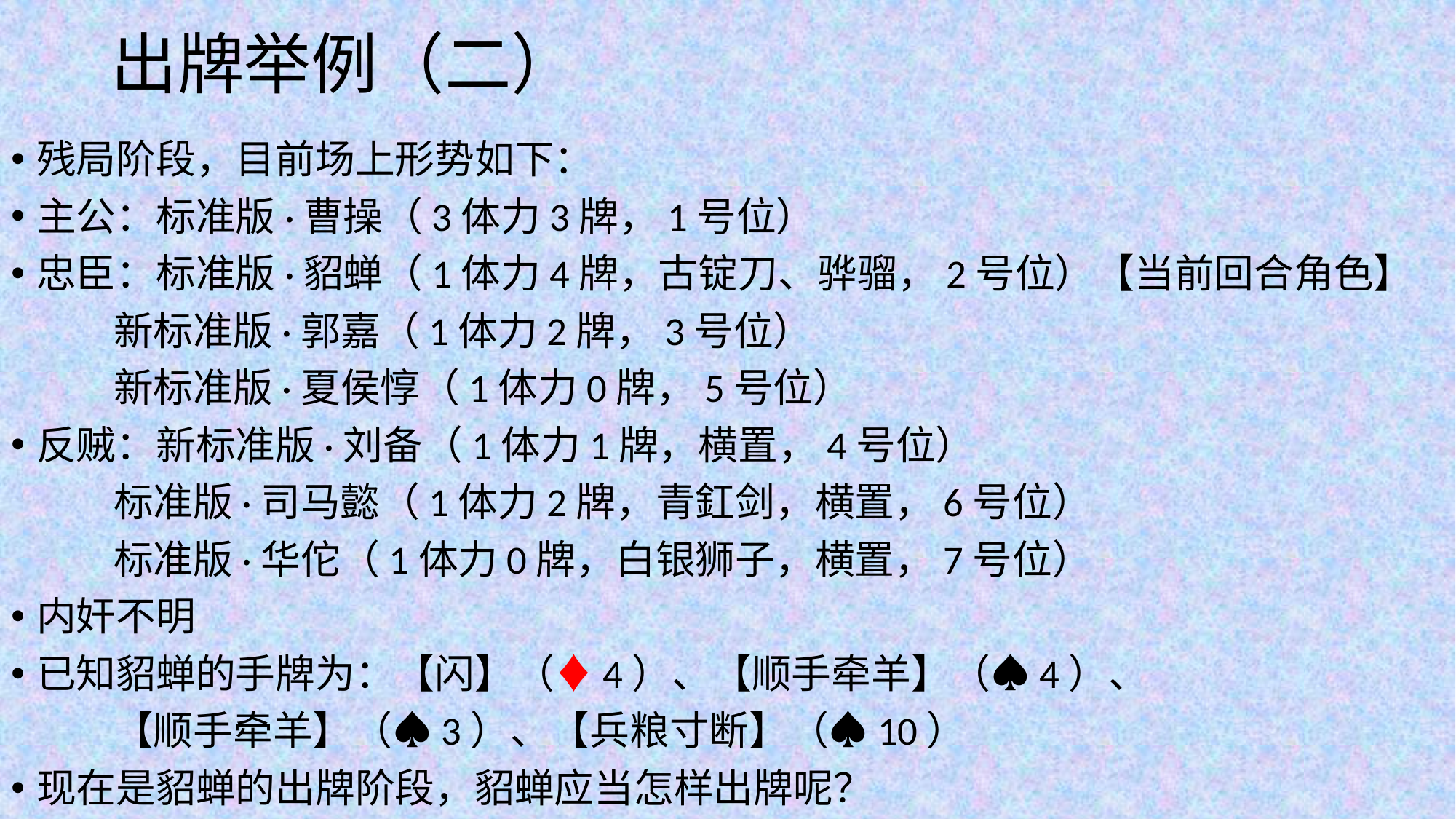

# 出牌举例（二）
残局阶段，目前场上形势如下：
主公：标准版·曹操（3体力3牌，1号位）
忠臣：标准版·貂蝉（1体力4牌，古锭刀、骅骝，2号位）【当前回合角色】
	新标准版·郭嘉（1体力2牌，3号位）
	新标准版·夏侯惇（1体力0牌，5号位）
反贼：新标准版·刘备（1体力1牌，横置，4号位）
	标准版·司马懿（1体力2牌，青釭剑，横置，6号位）
	标准版·华佗（1体力0牌，白银狮子，横置，7号位）
内奸不明
已知貂蝉的手牌为：【闪】（♦4）、【顺手牵羊】（♠4）、
	【顺手牵羊】（♠3）、【兵粮寸断】（♠10）
现在是貂蝉的出牌阶段，貂蝉应当怎样出牌呢？